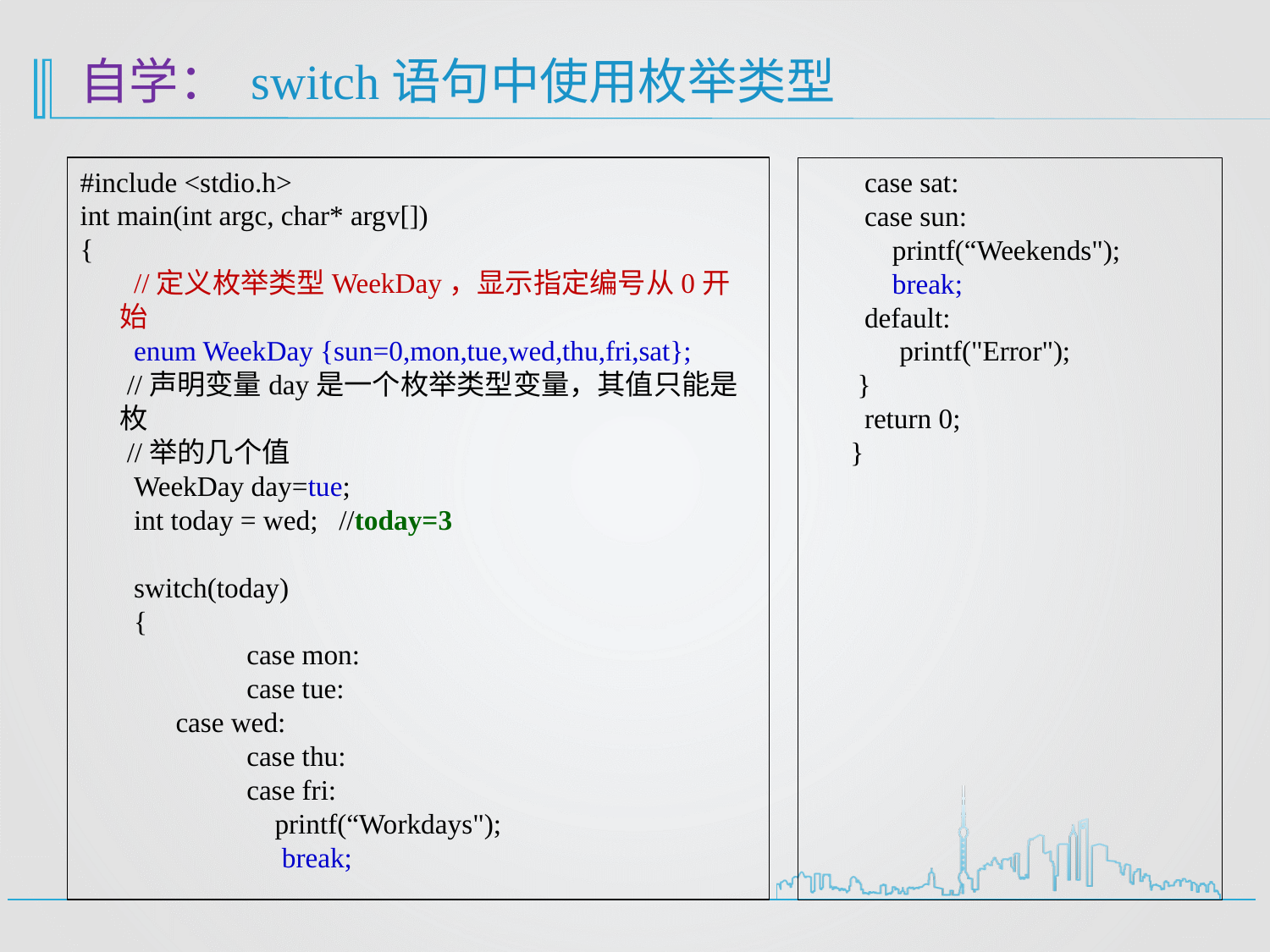

# 自学： switch语句中使用枚举类型
#include <stdio.h>
int main(int argc, char* argv[])
{
  //定义枚举类型WeekDay，显示指定编号从0开始
  enum WeekDay {sun=0,mon,tue,wed,thu,fri,sat};
 //声明变量day是一个枚举类型变量，其值只能是枚
 //举的几个值
  WeekDay day=tue;
  int today = wed;   //today=3

  switch(today)
  {
  	case mon:
  	case tue:
        case wed:
  	case thu:
  	case fri:
	    printf(“Workdays");
  	     break;
  case sat:
  case sun:
      printf(“Weekends");
      break;
  default:
       printf("Error");
 }
  return 0;
}